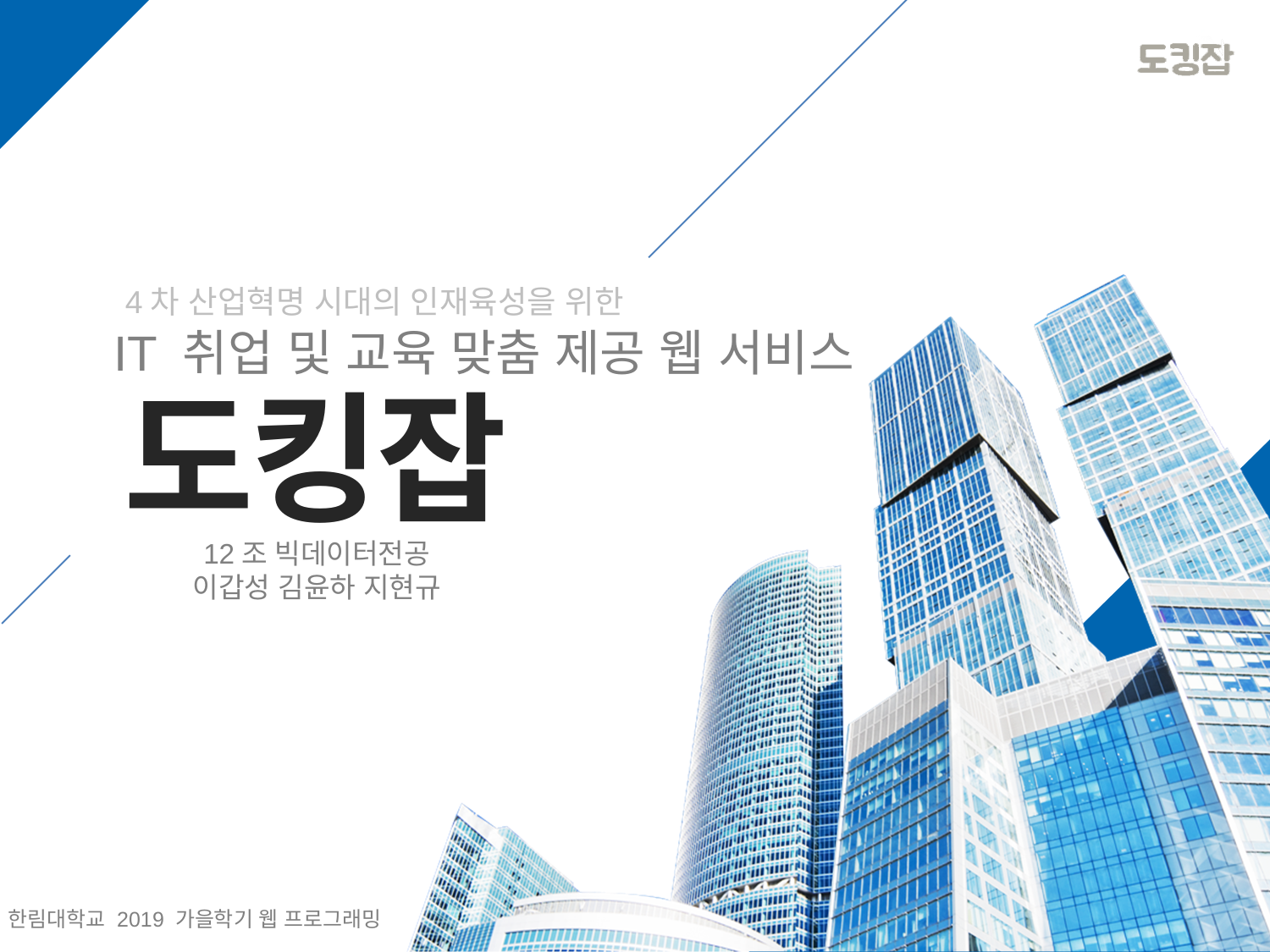

4차 산업혁명 시대의 인재육성을 위한
IT 취업 및 교육 맞춤 제공 웹 서비스
도킹잡
12조 빅데이터전공
이갑성 김윤하 지현규
한림대학교 2019 가을학기 웹 프로그래밍